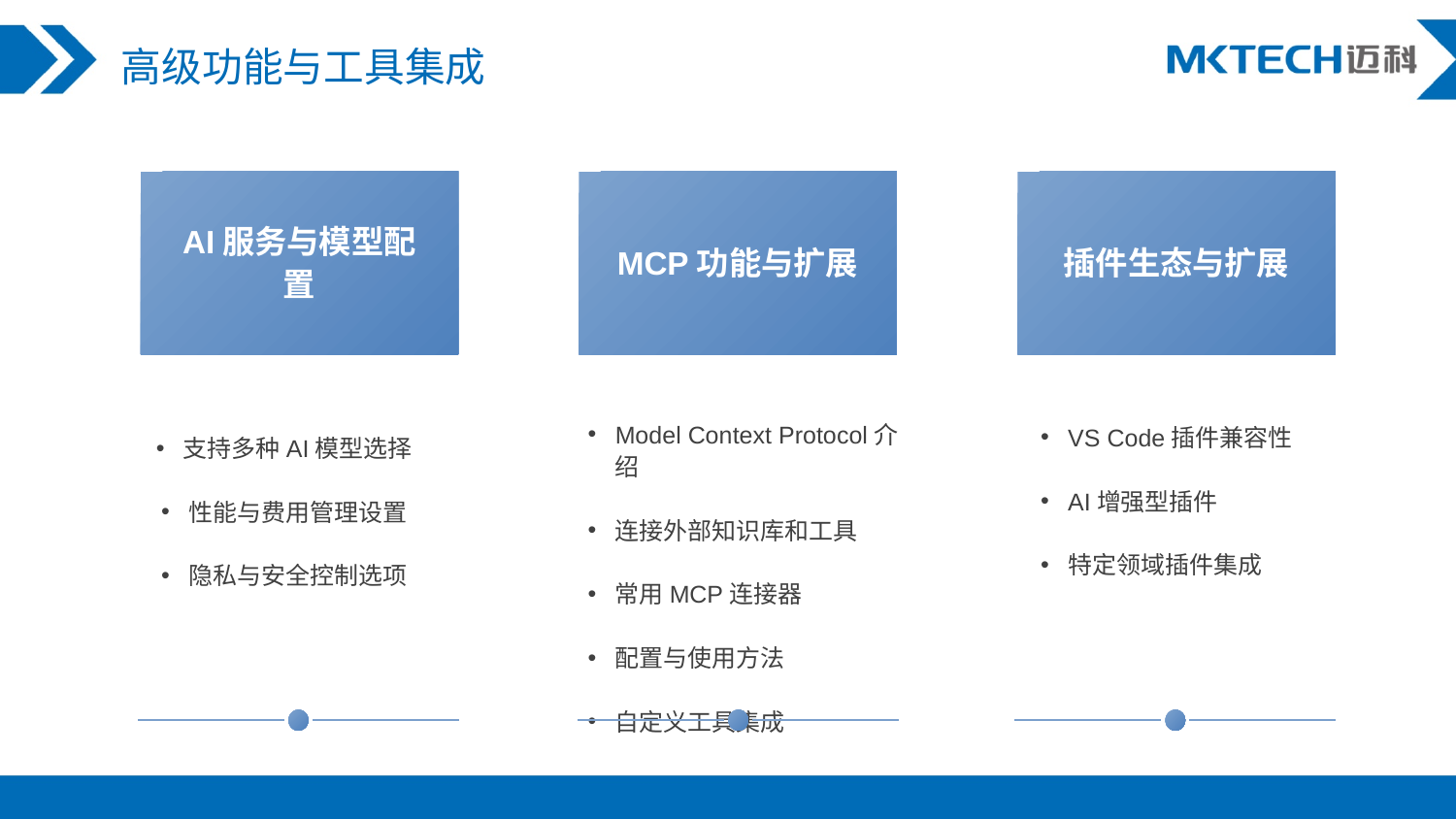

高级功能与工具集成

AI服务与模型配置
MCP功能与扩展
插件生态与扩展
Model Context Protocol介绍

连接外部知识库和工具

常用MCP连接器

配置与使用方法

自定义工具集成
VS Code插件兼容性

AI增强型插件

特定领域插件集成
支持多种AI模型选择

性能与费用管理设置

隐私与安全控制选项